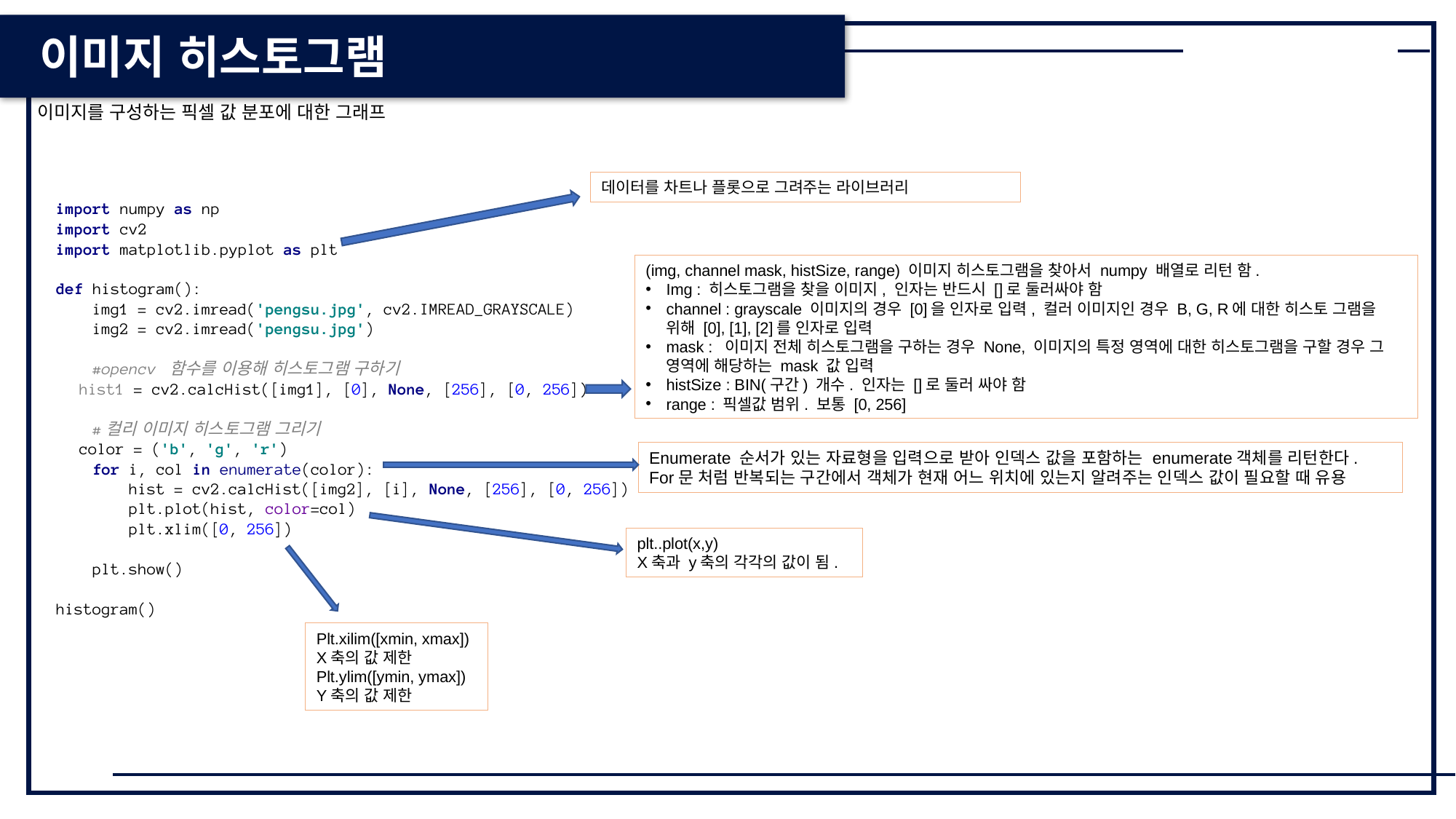

이미지 히스토그램
이미지를 구성하는 픽셀 값 분포에 대한 그래프
데이터를 차트나 플롯으로 그려주는 라이브러리
import numpy as np
import cv2
import matplotlib.pyplot as plt
def histogram():
    img1 = cv2.imread('pengsu.jpg', cv2.IMREAD_GRAYSCALE)
    img2 = cv2.imread('pengsu.jpg')
    #opencv 함수를 이용해 히스토그램 구하기
    hist1 = cv2.calcHist([img1], [0], None, [256], [0, 256])
    #컬리 이미지 히스토그램 그리기
    color = ('b', 'g', 'r')
    for i, col in enumerate(color):
        hist = cv2.calcHist([img2], [i], None, [256], [0, 256])
        plt.plot(hist, color=col)
        plt.xlim([0, 256])
    plt.show()
histogram()

(img, channel mask, histSize, range) 이미지 히스토그램을 찾아서 numpy 배열로 리턴 함.
Img : 히스토그램을 찾을 이미지, 인자는 반드시 []로 둘러싸야 함
channel : grayscale 이미지의 경우 [0]을 인자로 입력, 컬러 이미지인 경우 B, G, R에 대한 히스토 그램을 위해 [0], [1], [2]를 인자로 입력
mask :  이미지 전체 히스토그램을 구하는 경우 None, 이미지의 특정 영역에 대한 히스토그램을 구할 경우 그 영역에 해당하는 mask 값 입력
histSize : BIN(구간) 개수. 인자는 []로 둘러 싸야 함
range : 픽셀값 범위. 보통 [0, 256]

Enumerate 순서가 있는 자료형을 입력으로 받아 인덱스 값을 포함하는 enumerate객체를 리턴한다.
For문 처럼 반복되는 구간에서 객체가 현재 어느 위치에 있는지 알려주는 인덱스 값이 필요할 때 유용

plt..plot(x,y)
X축과 y축의 각각의 값이 됨.

Plt.xilim([xmin, xmax])
X축의 값 제한
Plt.ylim([ymin, ymax])
Y축의 값 제한